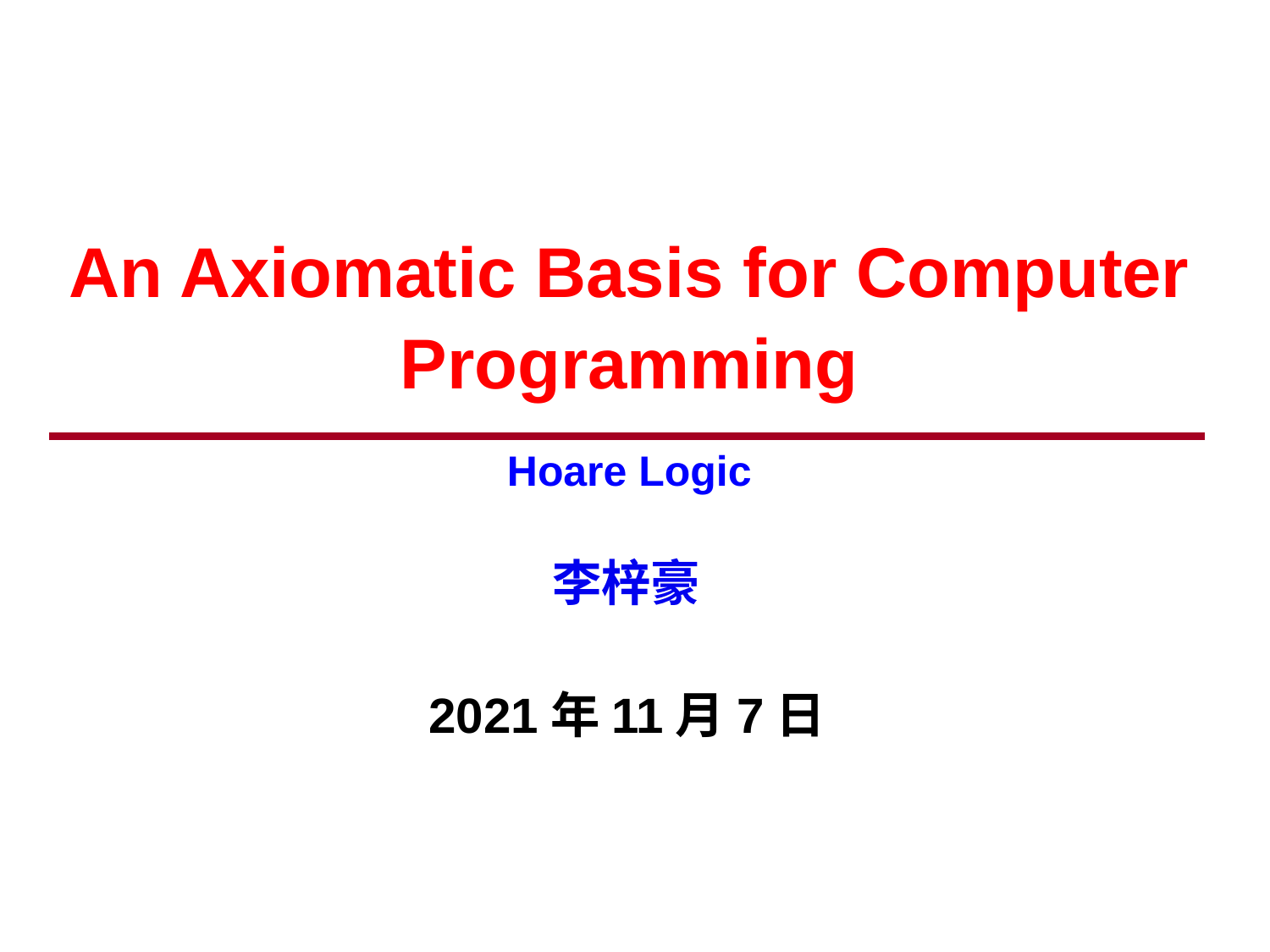

An Axiomatic Basis for Computer Programming
Hoare Logic
李梓豪
2021年11月7日